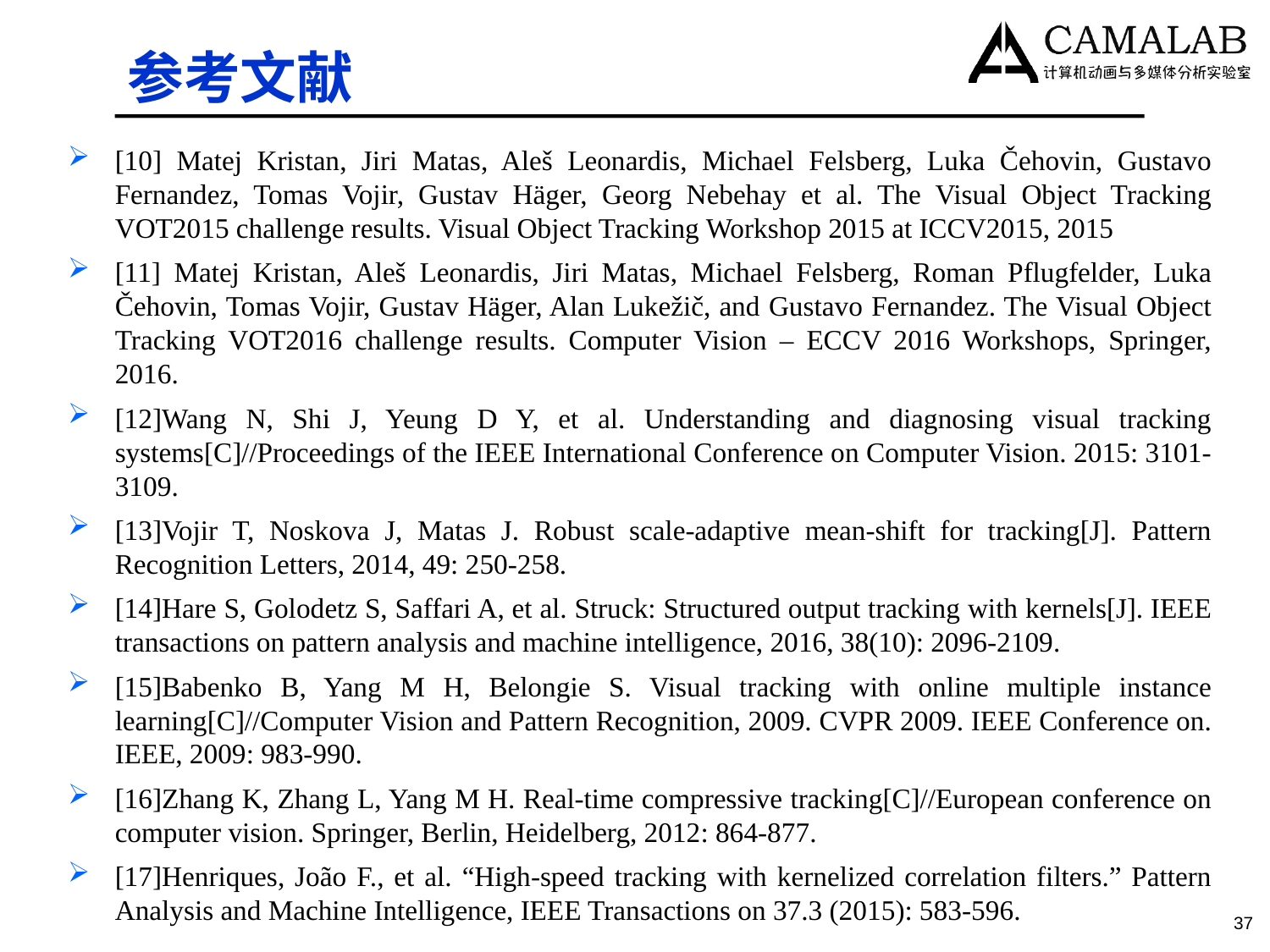

# 参考文献
[10] Matej Kristan, Jiri Matas, Aleš Leonardis, Michael Felsberg, Luka Čehovin, Gustavo Fernandez, Tomas Vojir, Gustav Häger, Georg Nebehay et al. The Visual Object Tracking VOT2015 challenge results. Visual Object Tracking Workshop 2015 at ICCV2015, 2015
[11] Matej Kristan, Aleš Leonardis, Jiri Matas, Michael Felsberg, Roman Pflugfelder, Luka Čehovin, Tomas Vojir, Gustav Häger, Alan Lukežič, and Gustavo Fernandez. The Visual Object Tracking VOT2016 challenge results. Computer Vision – ECCV 2016 Workshops, Springer, 2016.
[12]Wang N, Shi J, Yeung D Y, et al. Understanding and diagnosing visual tracking systems[C]//Proceedings of the IEEE International Conference on Computer Vision. 2015: 3101-3109.
[13]Vojir T, Noskova J, Matas J. Robust scale-adaptive mean-shift for tracking[J]. Pattern Recognition Letters, 2014, 49: 250-258.
[14]Hare S, Golodetz S, Saffari A, et al. Struck: Structured output tracking with kernels[J]. IEEE transactions on pattern analysis and machine intelligence, 2016, 38(10): 2096-2109.
[15]Babenko B, Yang M H, Belongie S. Visual tracking with online multiple instance learning[C]//Computer Vision and Pattern Recognition, 2009. CVPR 2009. IEEE Conference on. IEEE, 2009: 983-990.
[16]Zhang K, Zhang L, Yang M H. Real-time compressive tracking[C]//European conference on computer vision. Springer, Berlin, Heidelberg, 2012: 864-877.
[17]Henriques, João F., et al. “High-speed tracking with kernelized correlation filters.” Pattern Analysis and Machine Intelligence, IEEE Transactions on 37.3 (2015): 583-596.